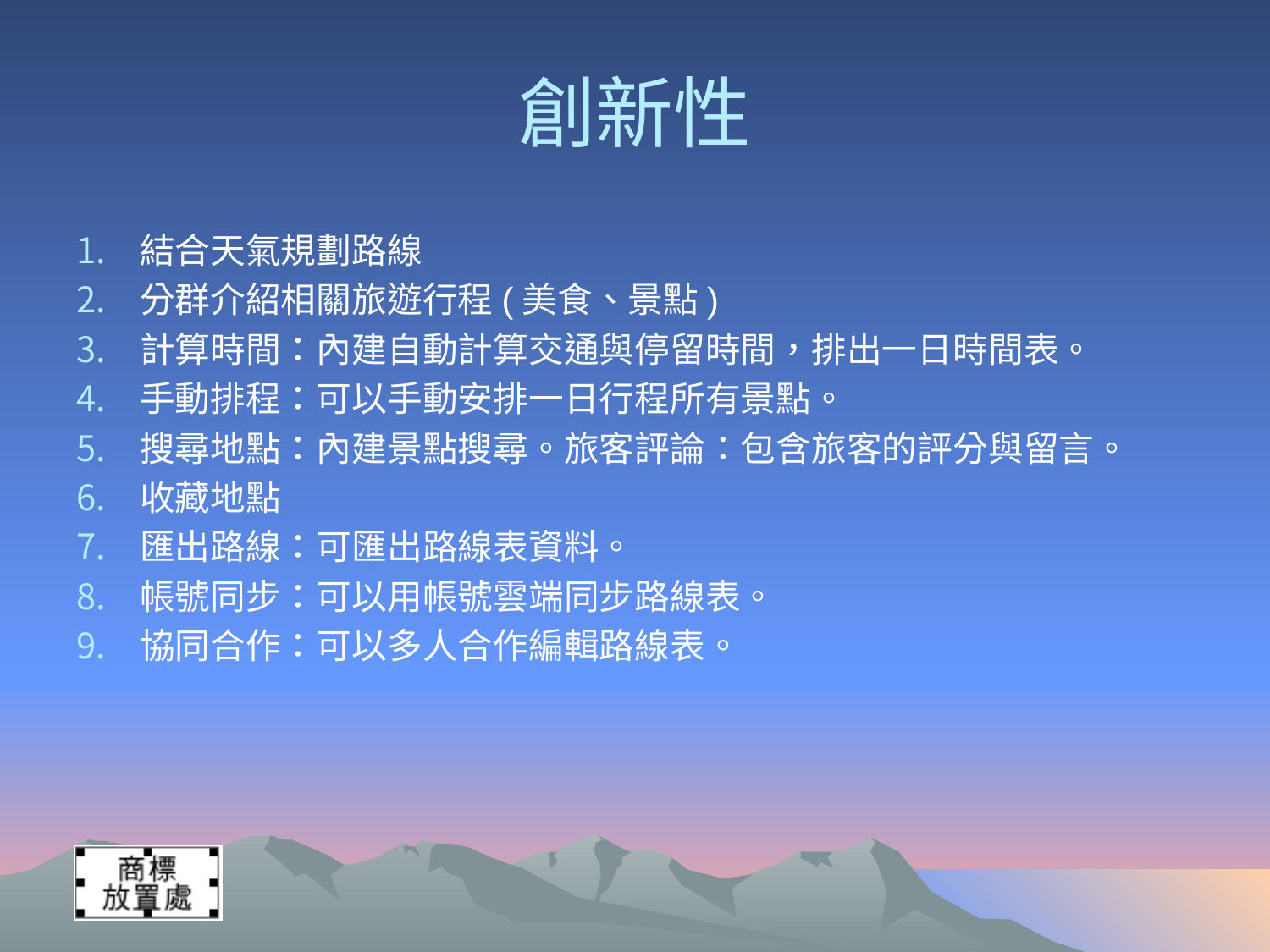

# 創新性
結合天氣規劃路線
分群介紹相關旅遊行程(美食、景點)
計算時間：內建自動計算交通與停留時間，排出一日時間表。
手動排程：可以手動安排一日行程所有景點。
搜尋地點：內建景點搜尋。旅客評論：包含旅客的評分與留言。
收藏地點
匯出路線：可匯出路線表資料。
帳號同步：可以用帳號雲端同步路線表。
協同合作：可以多人合作編輯路線表。